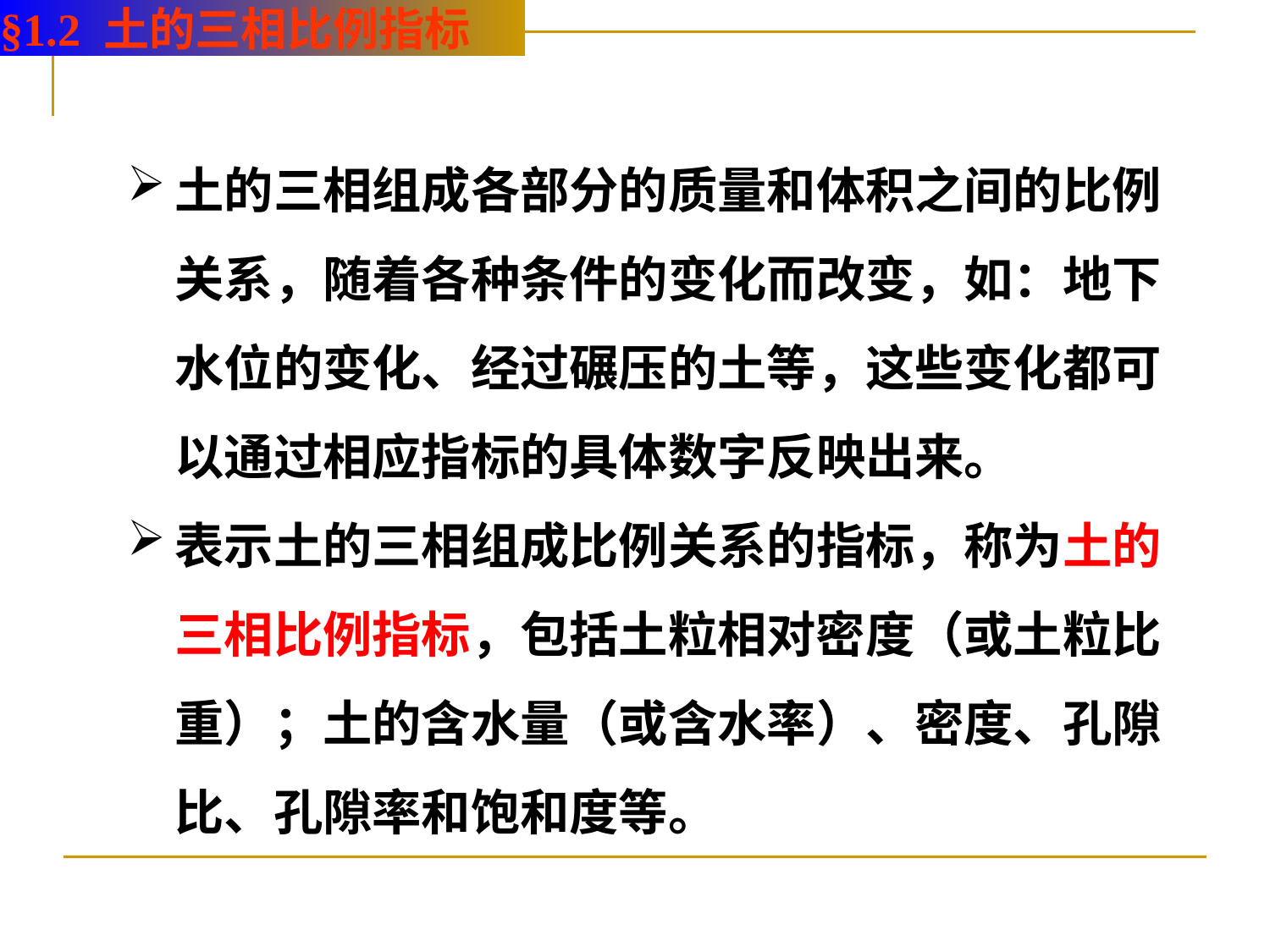

§1.2 土的三相比例指标
土的三相组成各部分的质量和体积之间的比例关系，随着各种条件的变化而改变，如：地下水位的变化、经过碾压的土等，这些变化都可以通过相应指标的具体数字反映出来。
表示土的三相组成比例关系的指标，称为土的三相比例指标，包括土粒相对密度（或土粒比重）；土的含水量（或含水率）、密度、孔隙比、孔隙率和饱和度等。
5